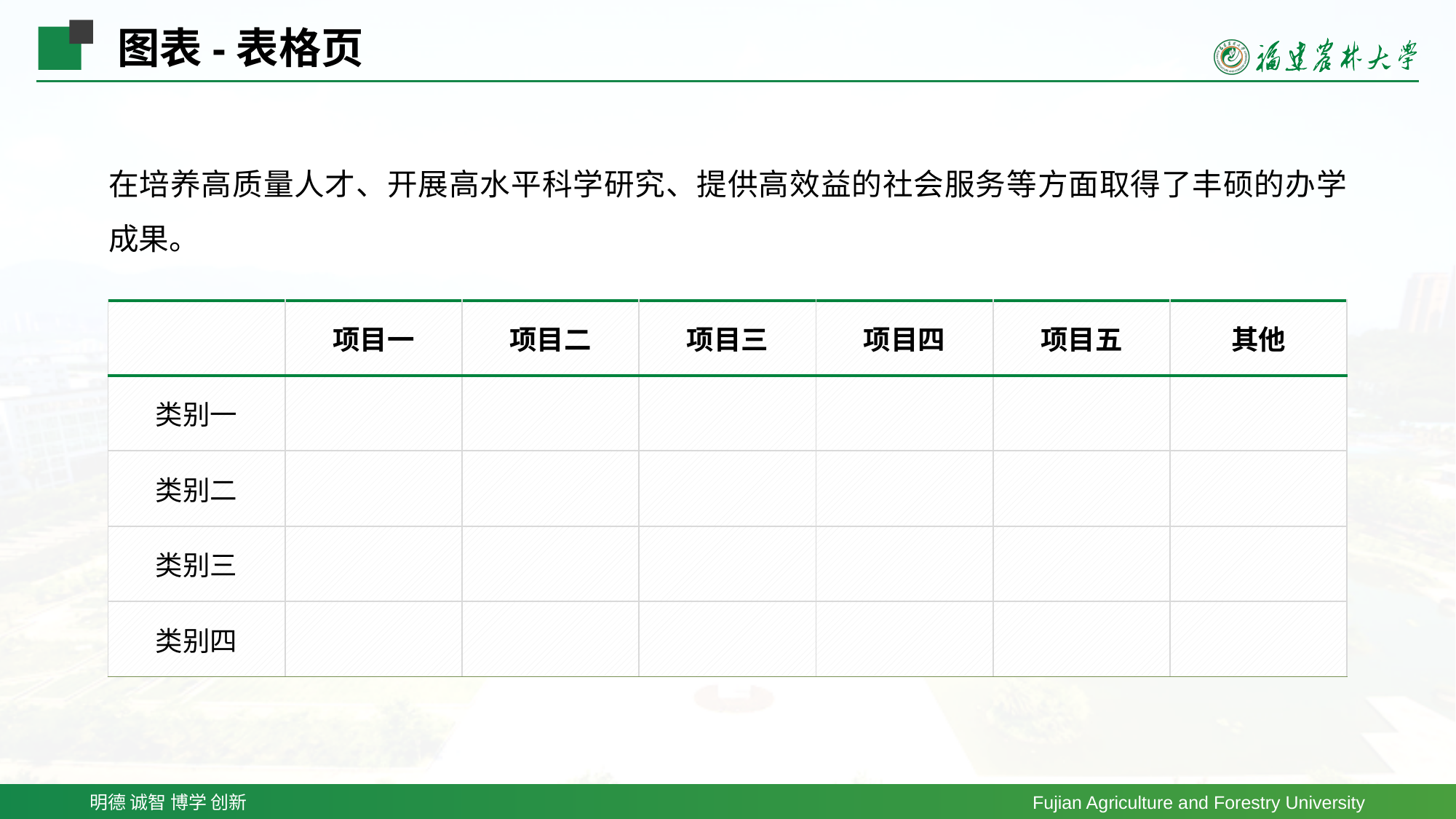

图表-表格页
在培养高质量人才、开展高水平科学研究、提供高效益的社会服务等方面取得了丰硕的办学成果。
|  | 项目一 | 项目二 | 项目三 | 项目四 | 项目五 | 其他 |
| --- | --- | --- | --- | --- | --- | --- |
| 类别一 |  |  |  |  |  |  |
| 类别二 |  |  |  |  |  |  |
| 类别三 |  |  |  |  |  |  |
| 类别四 |  |  |  |  |  |  |